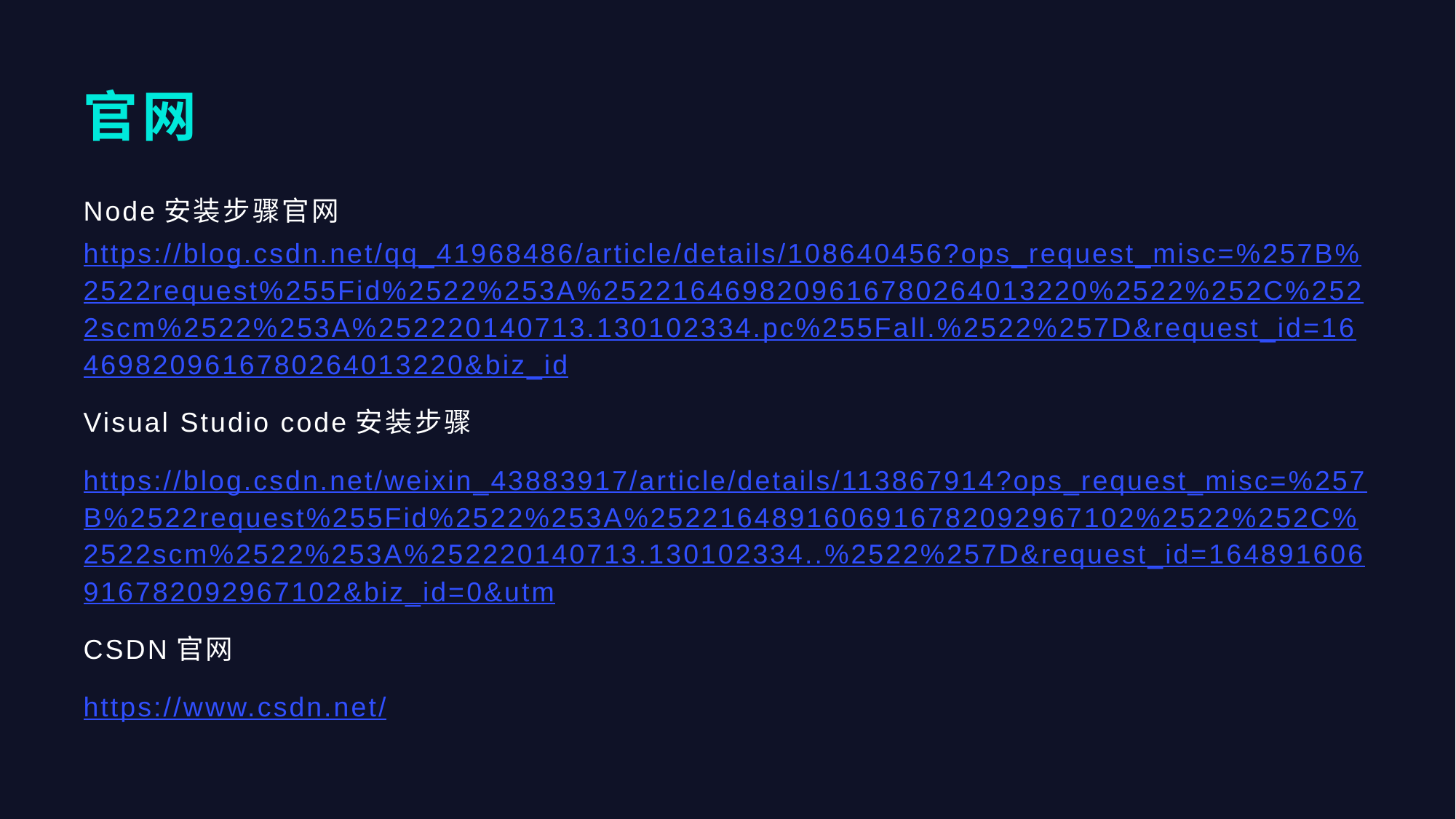

# 官网
Node安装步骤官网https://blog.csdn.net/qq_41968486/article/details/108640456?ops_request_misc=%257B%2522request%255Fid%2522%253A%2522164698209616780264013220%2522%252C%2522scm%2522%253A%252220140713.130102334.pc%255Fall.%2522%257D&request_id=164698209616780264013220&biz_id
Visual Studio code安装步骤
https://blog.csdn.net/weixin_43883917/article/details/113867914?ops_request_misc=%257B%2522request%255Fid%2522%253A%2522164891606916782092967102%2522%252C%2522scm%2522%253A%252220140713.130102334..%2522%257D&request_id=164891606916782092967102&biz_id=0&utm
CSDN官网
https://www.csdn.net/